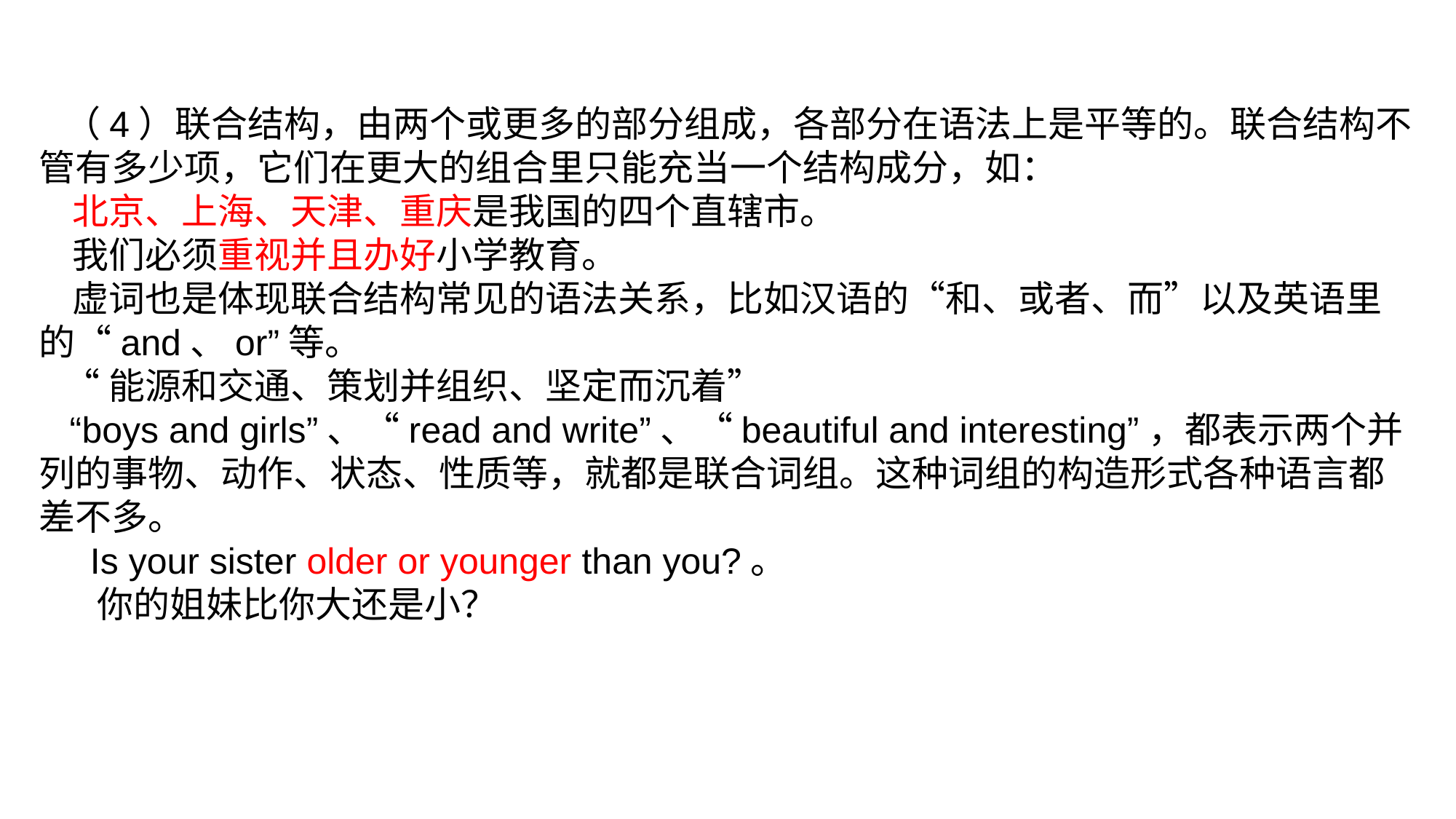

（4）联合结构，由两个或更多的部分组成，各部分在语法上是平等的。联合结构不管有多少项，它们在更大的组合里只能充当一个结构成分，如：
   北京、上海、天津、重庆是我国的四个直辖市。
   我们必须重视并且办好小学教育。
   虚词也是体现联合结构常见的语法关系，比如汉语的“和、或者、而”以及英语里的“and、or”等。
   “能源和交通、策划并组织、坚定而沉着”
   “boys and girls”、“read and write”、“beautiful and interesting”，都表示两个并列的事物、动作、状态、性质等，就都是联合词组。这种词组的构造形式各种语言都差不多。
     Is your sister older or younger than you?。
      你的姐妹比你大还是小？